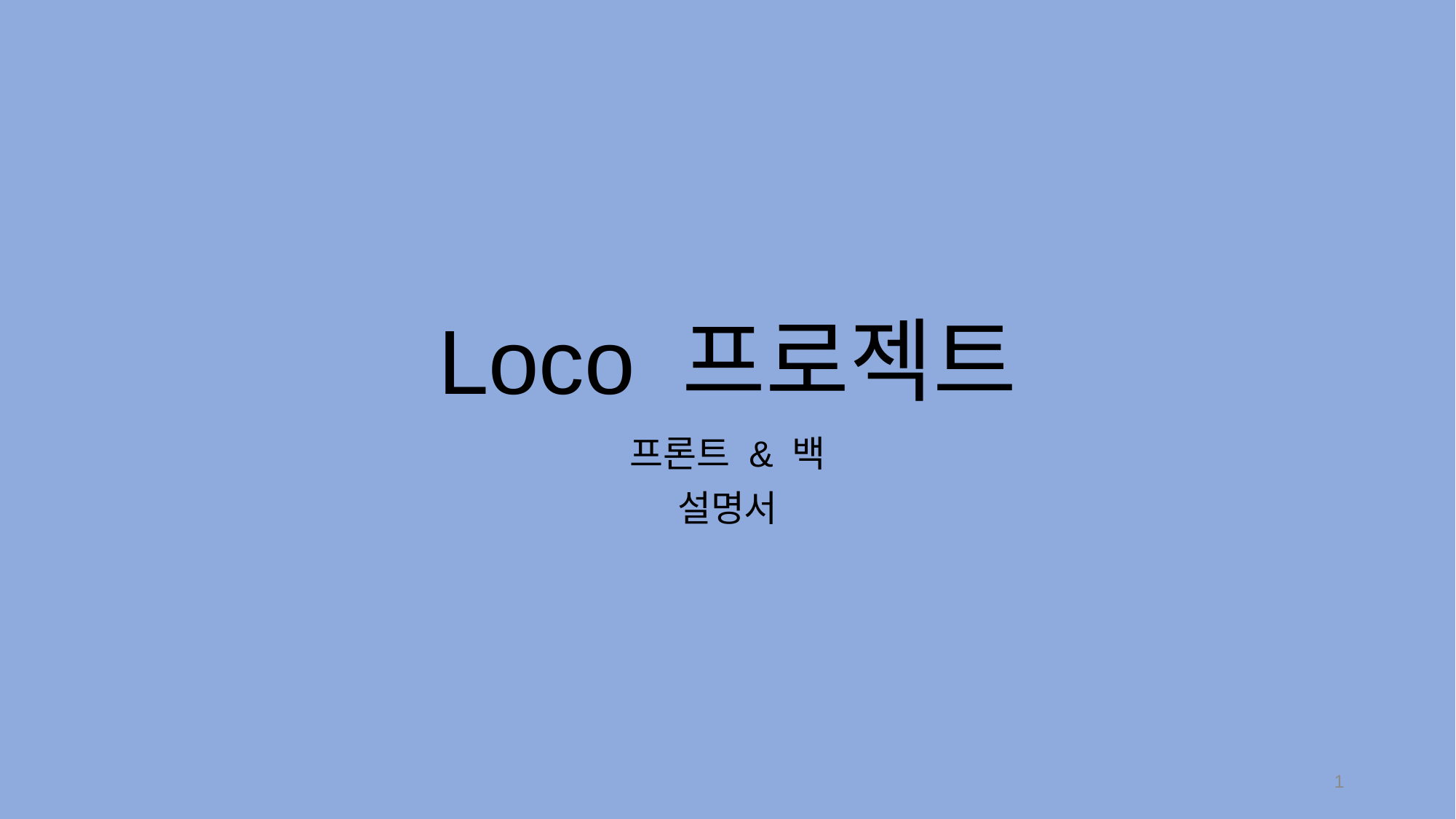

# Loco 프로젝트
프론트 & 백
설명서
1